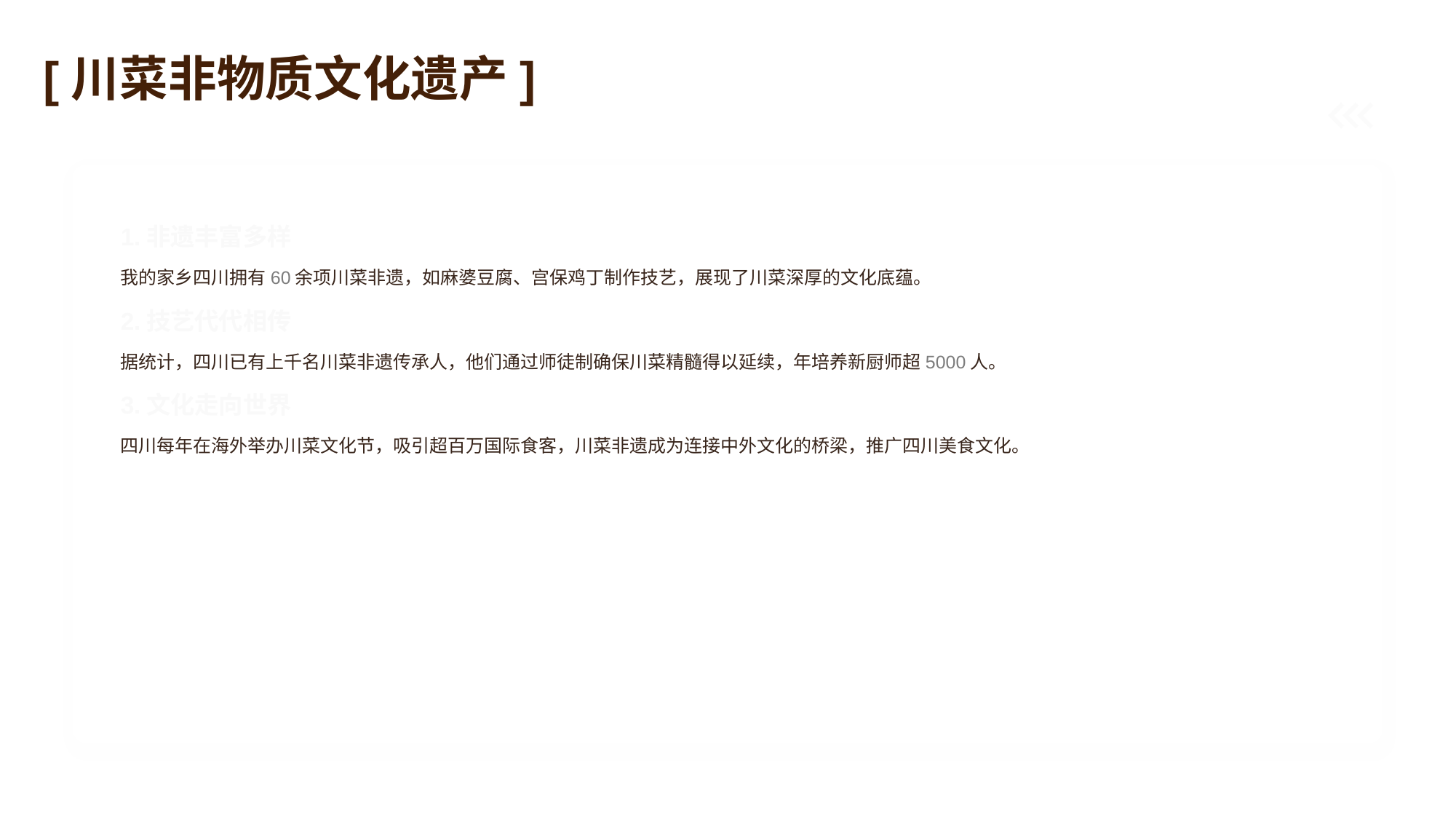

[川菜非物质文化遗产]

1.非遗丰富多样
我的家乡四川拥有60余项川菜非遗，如麻婆豆腐、宫保鸡丁制作技艺，展现了川菜深厚的文化底蕴。
2.技艺代代相传
据统计，四川已有上千名川菜非遗传承人，他们通过师徒制确保川菜精髓得以延续，年培养新厨师超5000人。
3.文化走向世界
四川每年在海外举办川菜文化节，吸引超百万国际食客，川菜非遗成为连接中外文化的桥梁，推广四川美食文化。